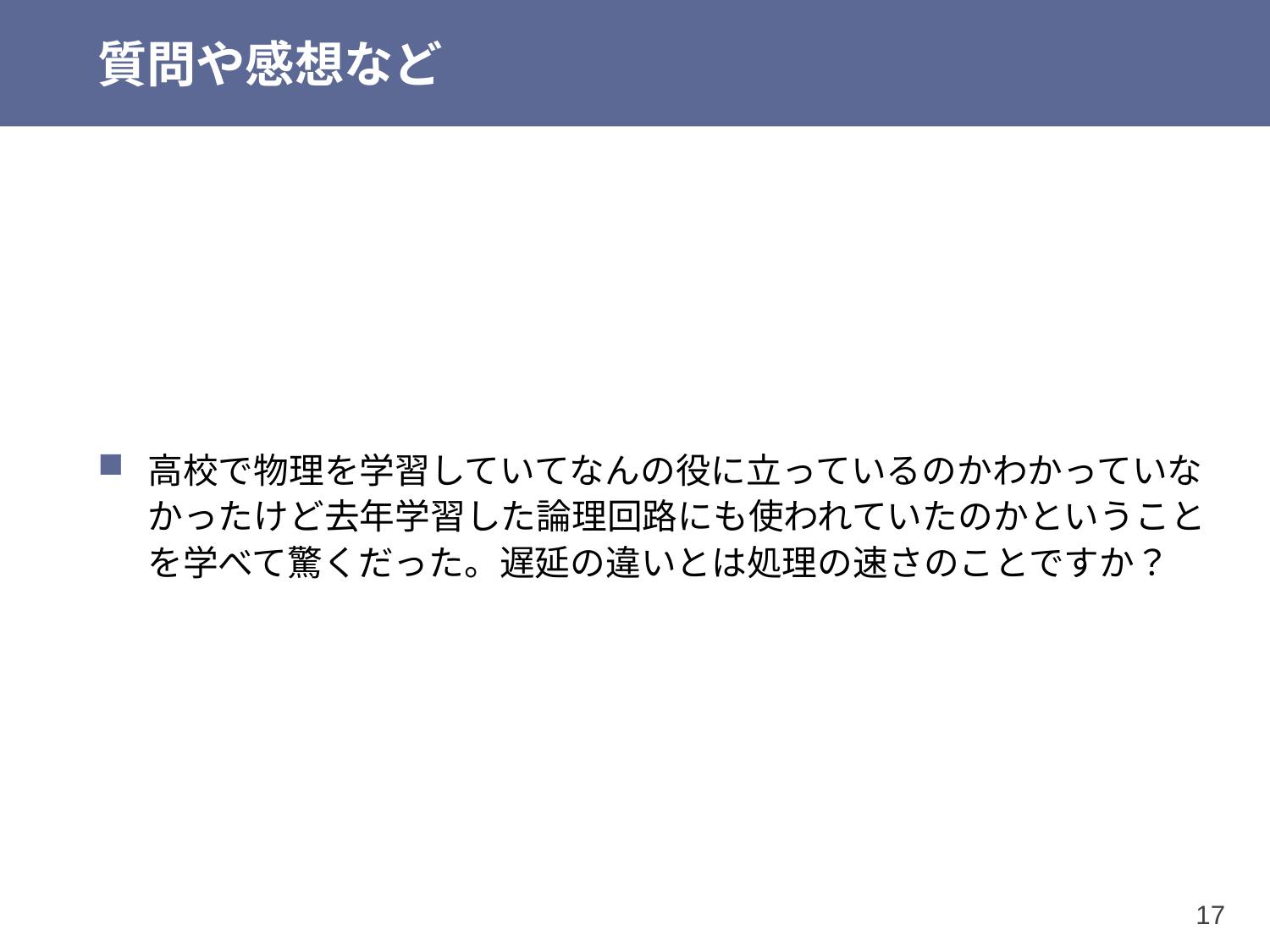

# 質問や感想など
高校で物理を学習していてなんの役に立っているのかわかっていなかったけど去年学習した論理回路にも使われていたのかということを学べて驚くだった。遅延の違いとは処理の速さのことですか？